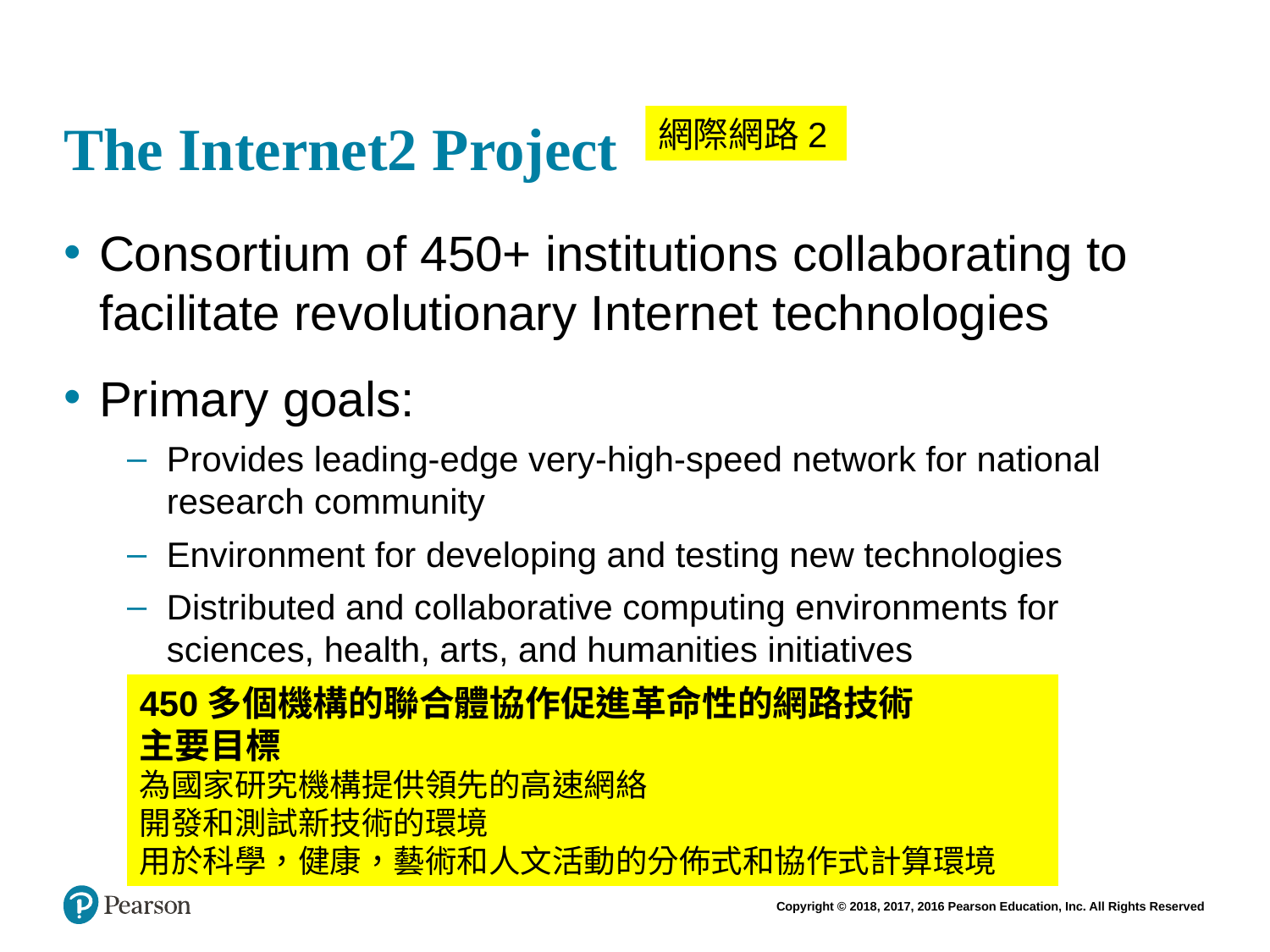

# The Internet2 Project
網際網路2
Consortium of 450+ institutions collaborating to facilitate revolutionary Internet technologies
Primary goals:
Provides leading-edge very-high-speed network for national research community
Environment for developing and testing new technologies
Distributed and collaborative computing environments for sciences, health, arts, and humanities initiatives
450多個機構的聯合體協作促進革命性的網路技術
主要目標
為國家研究機構提供領先的高速網絡
開發和測試新技術的環境
用於科學，健康，藝術和人文活動的分佈式和協作式計算環境